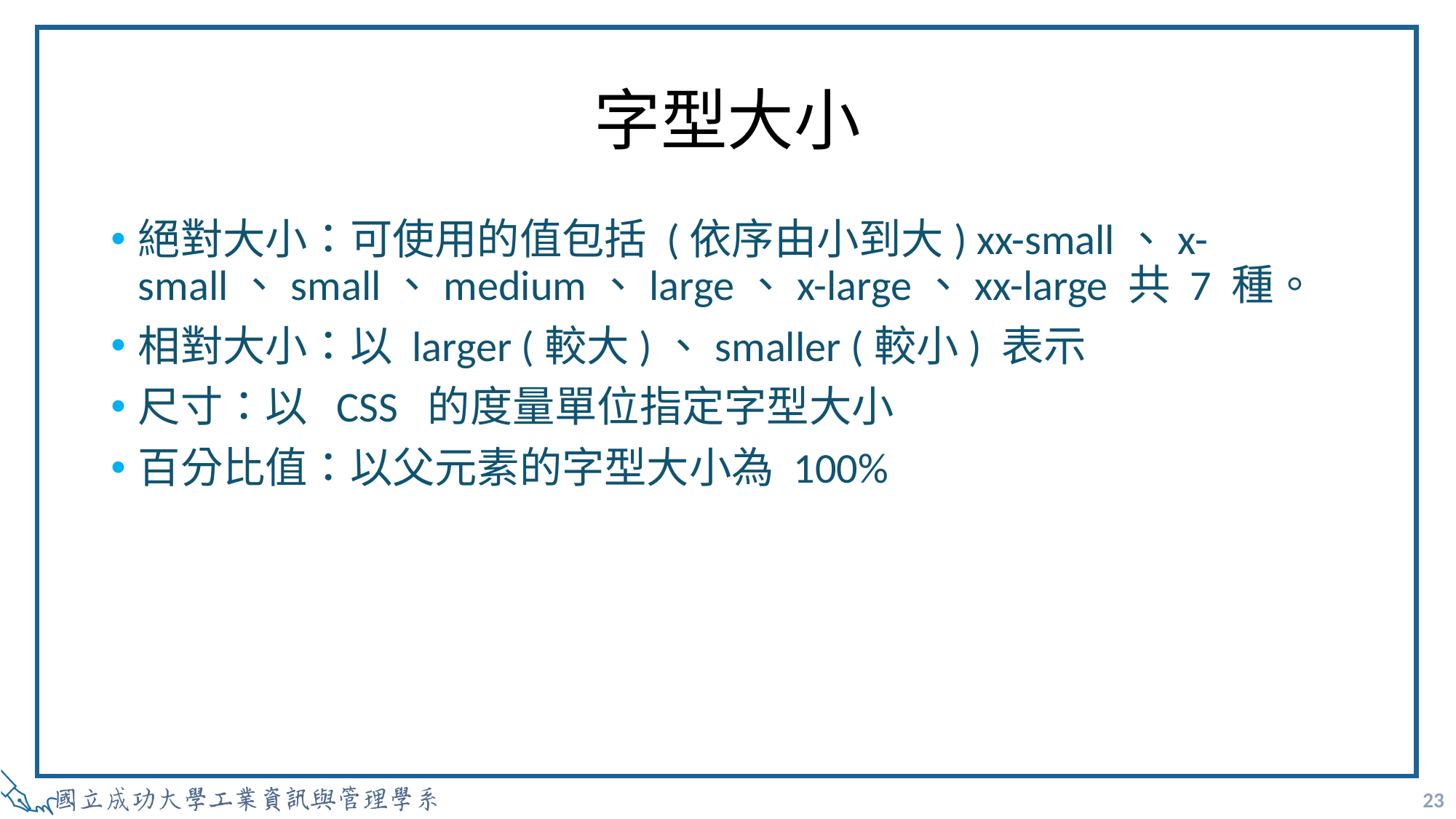

# 字型大小
絕對大小：可使用的值包括 (依序由小到大) xx-small、x-small、small、medium、large、x-large、xx-large 共 7 種。
相對大小：以 larger (較大)、smaller (較小) 表示
尺寸：以  CSS  的度量單位指定字型大小
百分比值：以父元素的字型大小為 100%
23